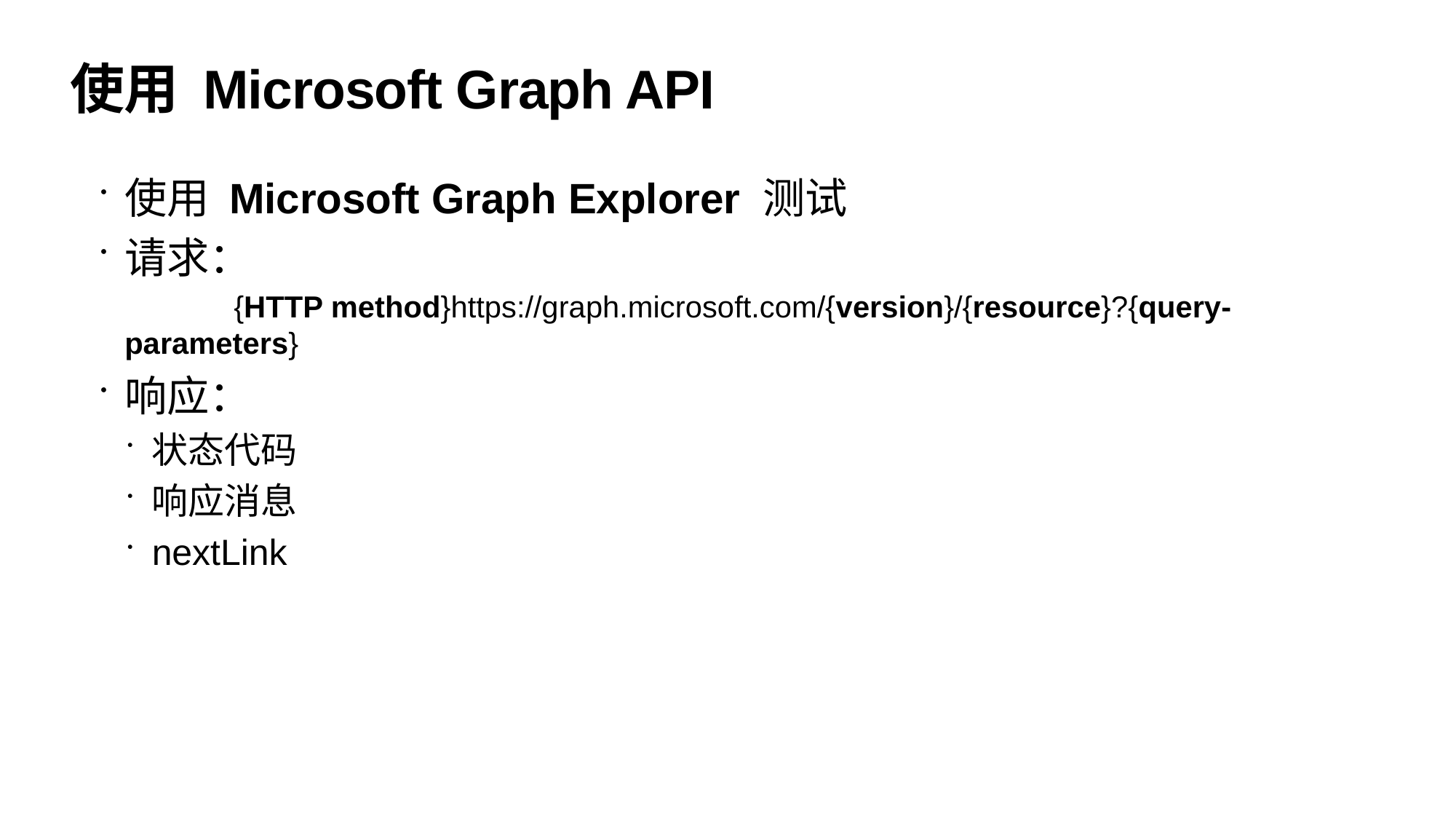

# 使用 Microsoft Graph API
使用 Microsoft Graph Explorer 测试
请求：
	{HTTP method}https://graph.microsoft.com/{version}/{resource}?{query-parameters}
响应：
状态代码
响应消息
nextLink